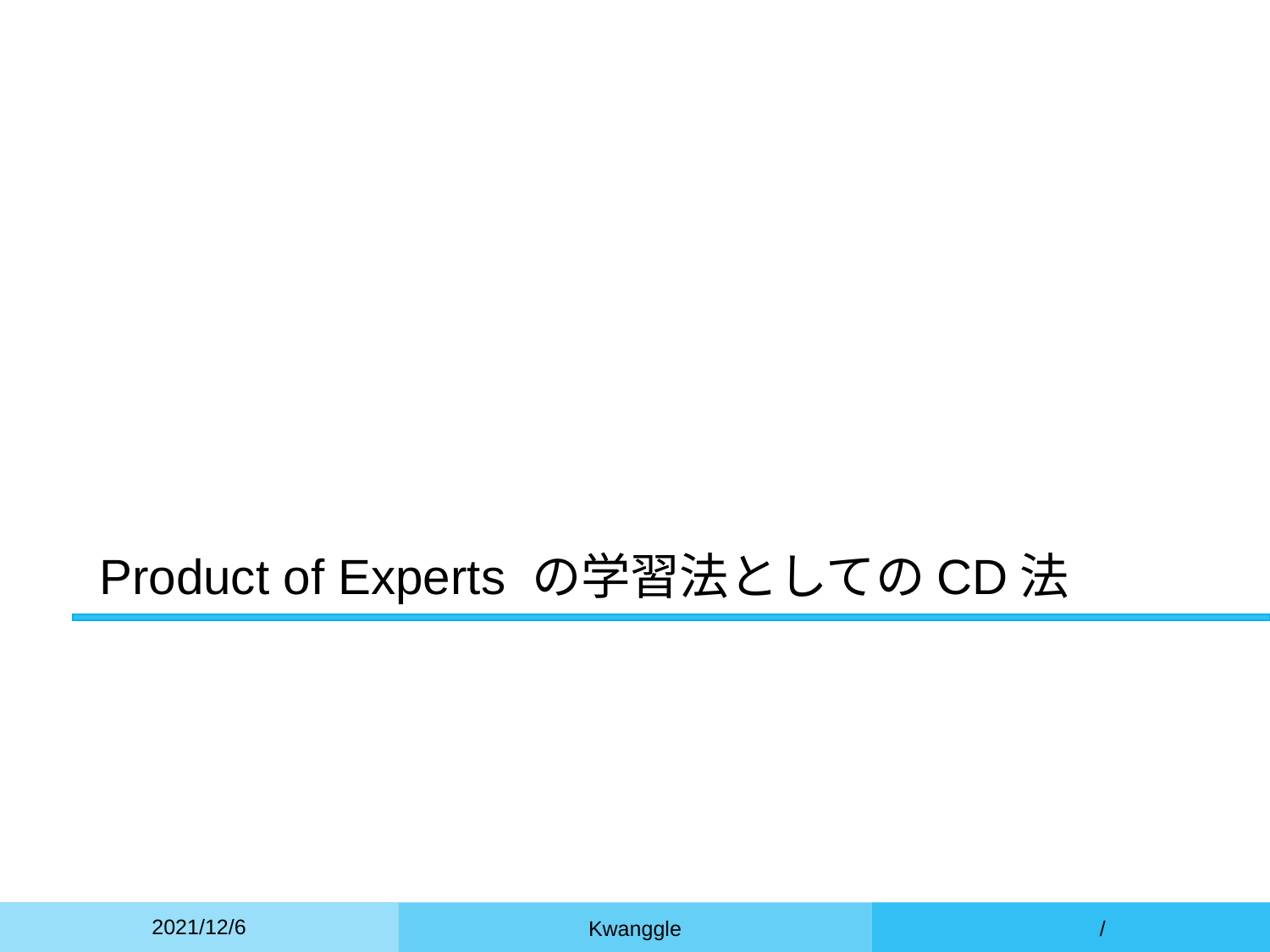

# Product of Experts の学習法としてのCD法

2021/12/6
Kwanggle